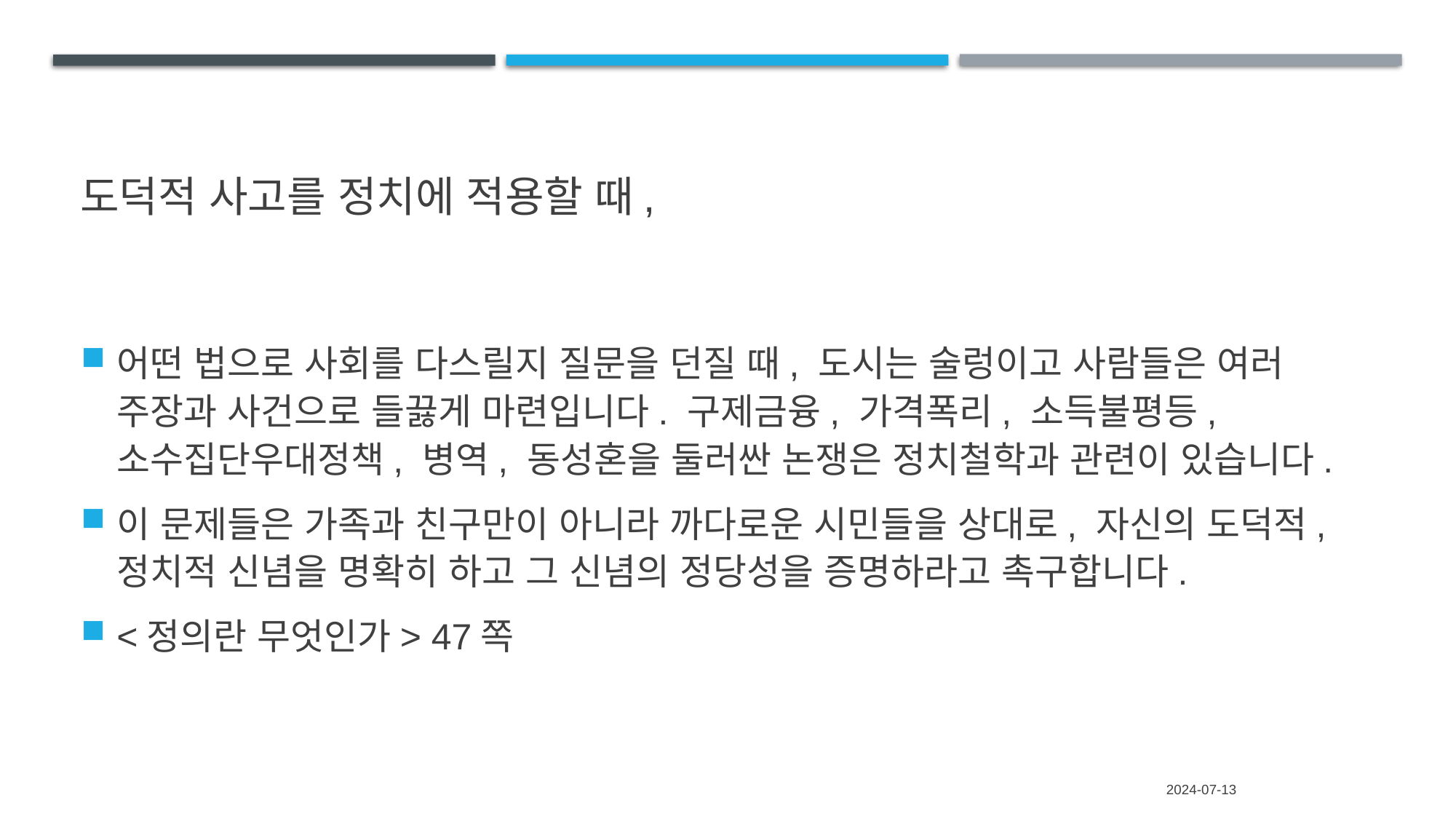

# 도덕적 사고를 정치에 적용할 때,
어떤 법으로 사회를 다스릴지 질문을 던질 때, 도시는 술렁이고 사람들은 여러 주장과 사건으로 들끓게 마련입니다. 구제금융, 가격폭리, 소득불평등, 소수집단우대정책, 병역, 동성혼을 둘러싼 논쟁은 정치철학과 관련이 있습니다.
이 문제들은 가족과 친구만이 아니라 까다로운 시민들을 상대로, 자신의 도덕적, 정치적 신념을 명확히 하고 그 신념의 정당성을 증명하라고 촉구합니다.
<정의란 무엇인가> 47쪽
2024-07-13